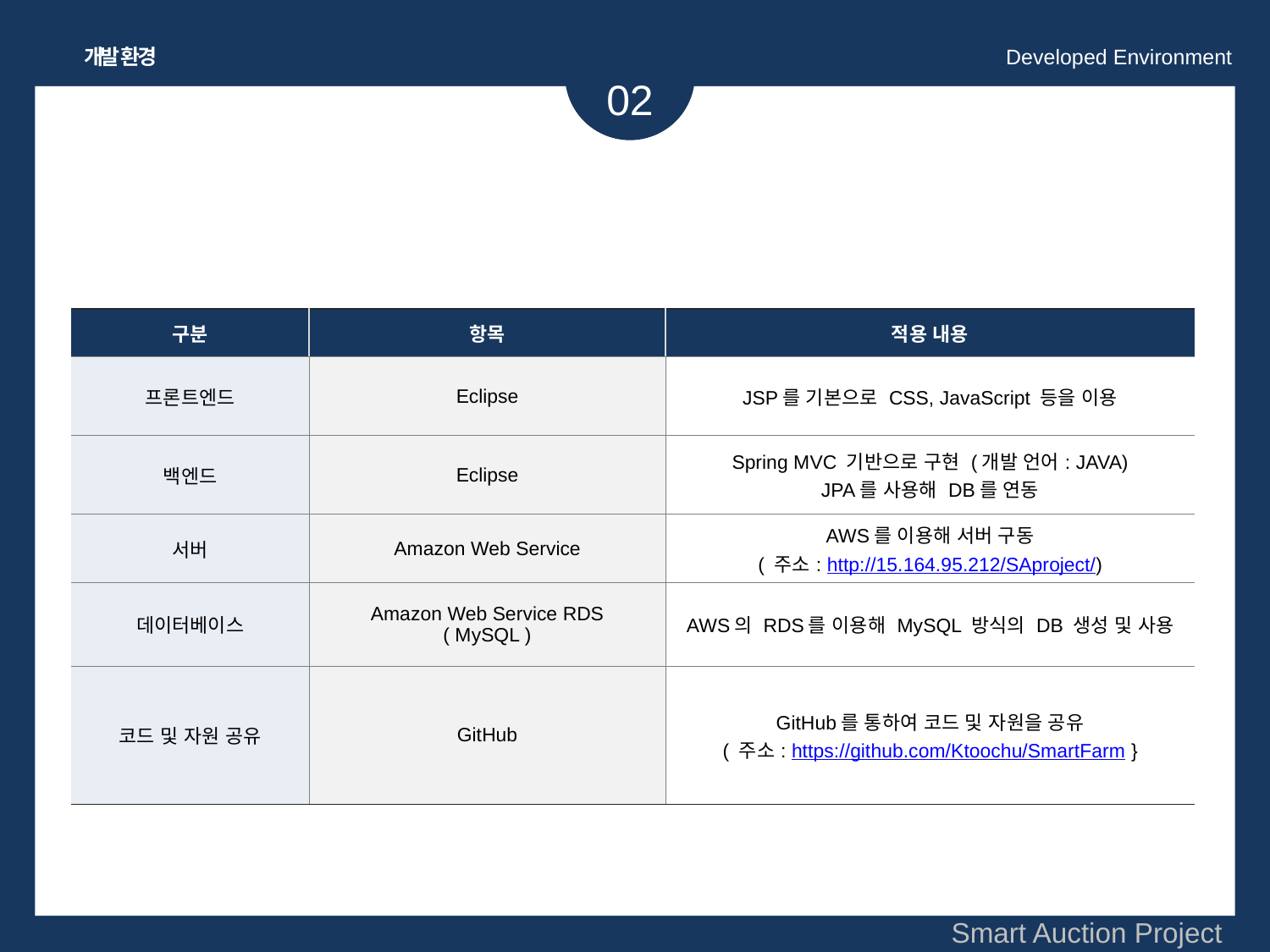

개발 환경
Developed Environment
02

| 구분 | 항목 | 적용 내용 |
| --- | --- | --- |
| 프론트엔드 | Eclipse | JSP를 기본으로 CSS, JavaScript 등을 이용 |
| 백엔드 | Eclipse | Spring MVC 기반으로 구현 (개발 언어: JAVA) JPA를 사용해 DB를 연동 |
| 서버 | Amazon Web Service | AWS를 이용해 서버 구동 ( 주소: http://15.164.95.212/SAproject/) |
| 데이터베이스 | Amazon Web Service RDS ( MySQL ) | AWS의 RDS를 이용해 MySQL 방식의 DB 생성 및 사용 |
| 코드 및 자원 공유 | GitHub | GitHub를 통하여 코드 및 자원을 공유 ( 주소: https://github.com/Ktoochu/SmartFarm } |
Smart Auction Project